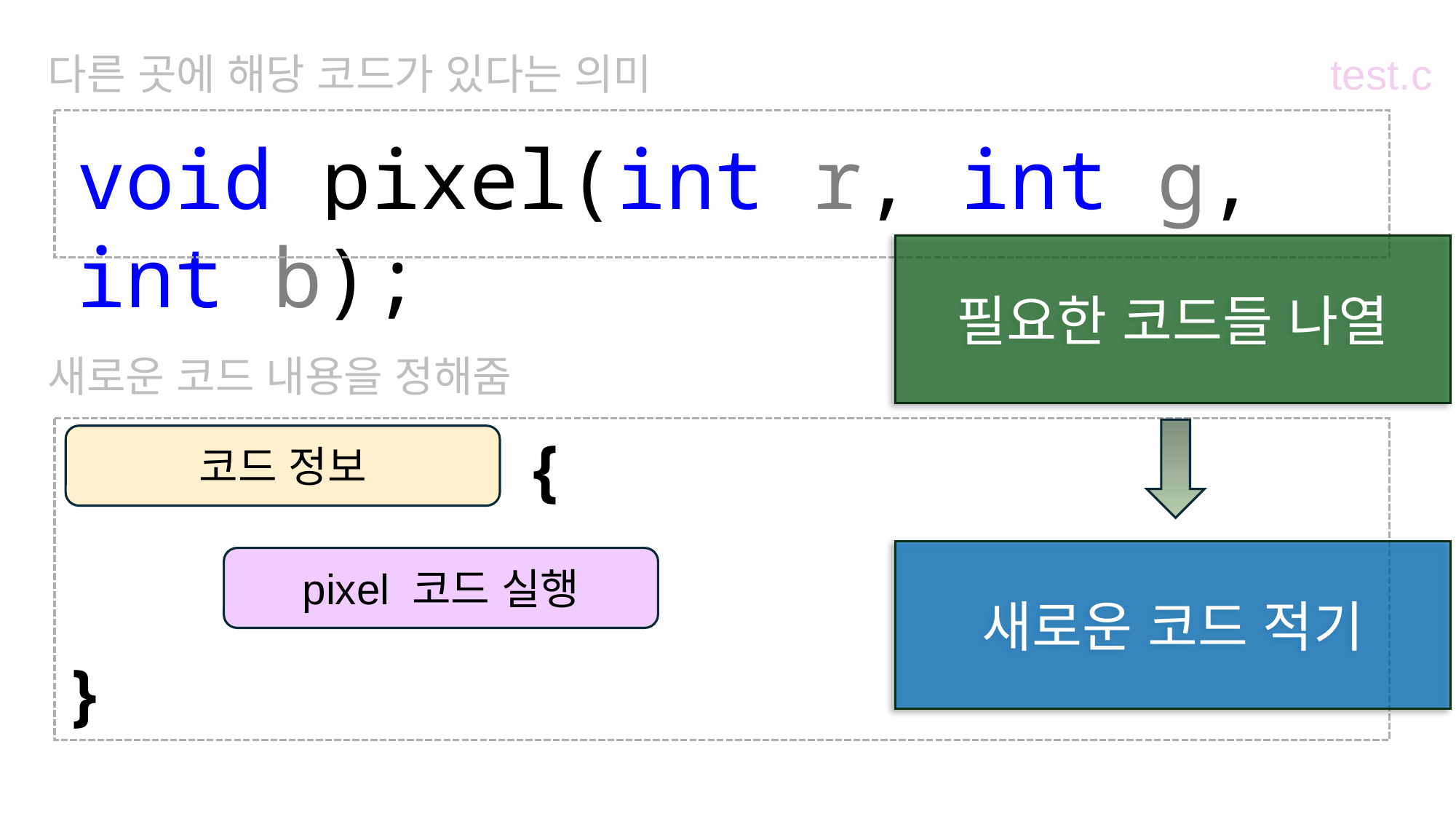

다른 곳에 해당 코드가 있다는 의미
test.c

void pixel(int r, int g, int b);

필요한 코드들 나열
새로운 코드 내용을 정해줌

{
코드 정보
새로운 코드 적기
pixel 코드 실행
}